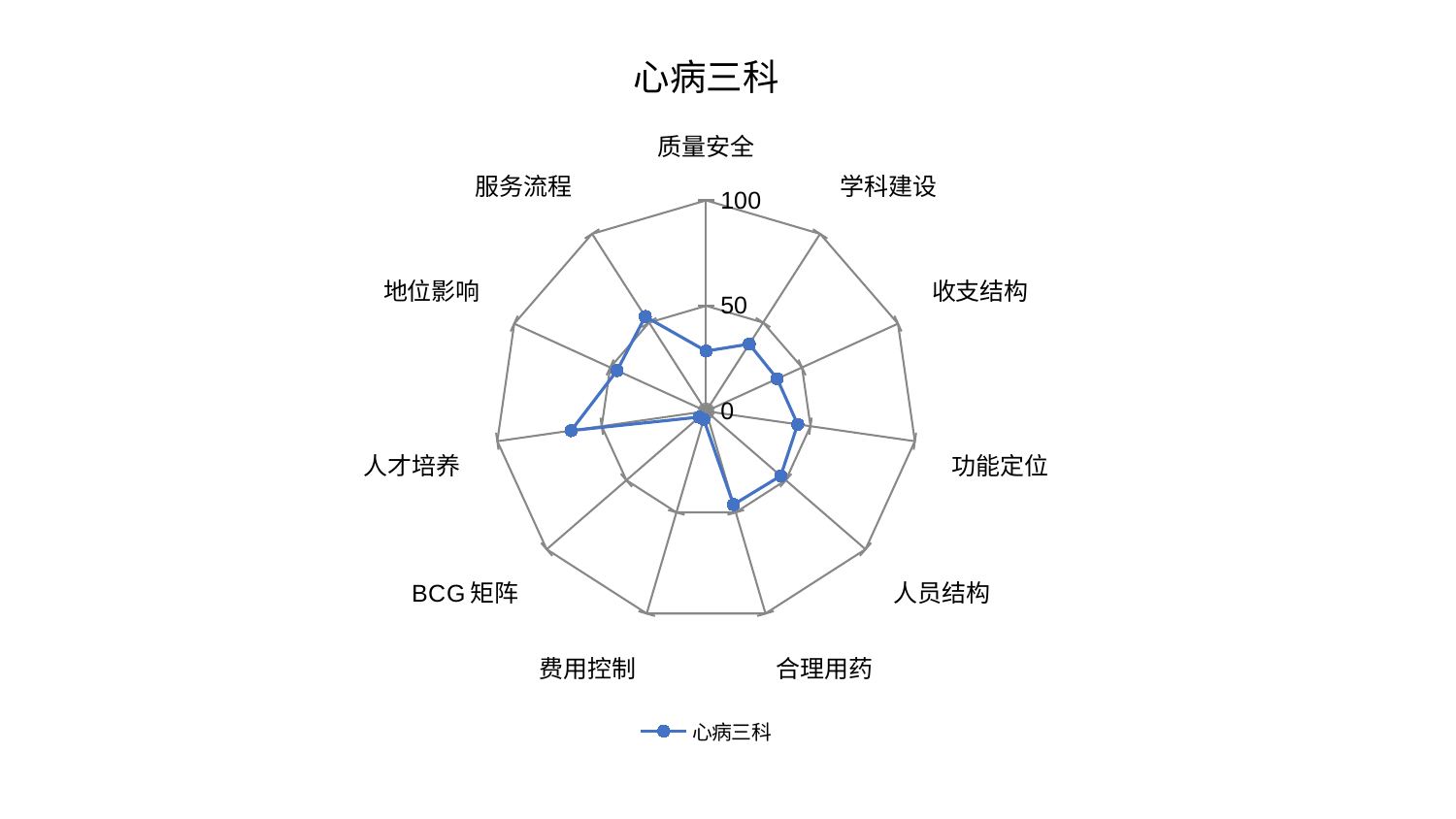

### Chart: 心病三科

| Category | 心病三科 |
|---|---|
| 质量安全 | 28.552689164355183 |
| 学科建设 | 37.859538005020006 |
| 收支结构 | 37.072447446235365 |
| 功能定位 | 43.87029714754127 |
| 人员结构 | 46.81937494681213 |
| 合理用药 | 46.15038055679774 |
| 费用控制 | 4.035430088896628 |
| BCG矩阵 | 4.267857930916675 |
| 人才培养 | 64.63444106599373 |
| 地位影响 | 46.438692792800474 |
| 服务流程 | 53.37363730087593 |
164